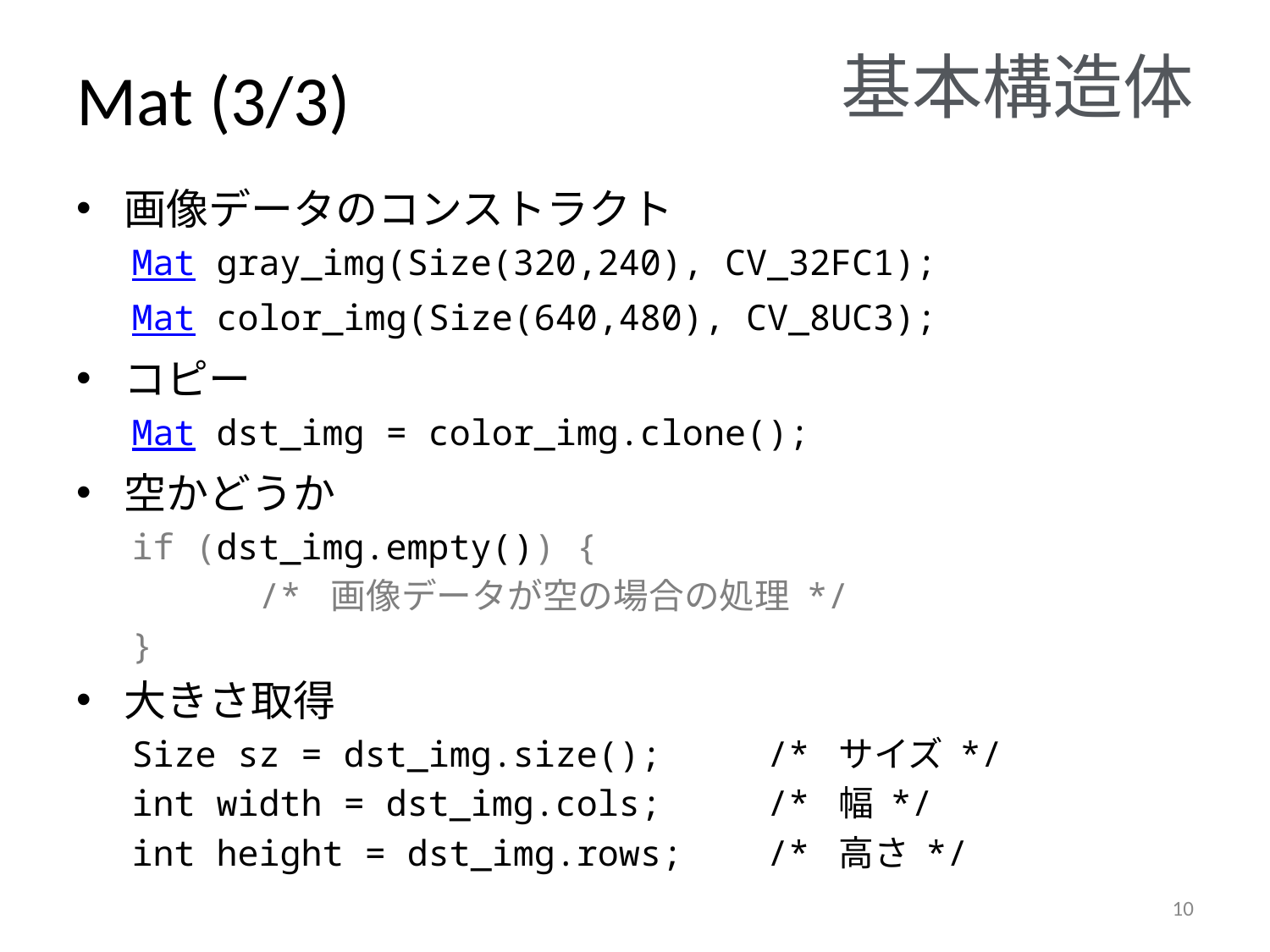

基本構造体
# Mat (3/3)
画像データのコンストラクト
Mat gray_img(Size(320,240), CV_32FC1);
Mat color_img(Size(640,480), CV_8UC3);
コピー
Mat dst_img = color_img.clone();
空かどうか
if (dst_img.empty()) {
	/* 画像データが空の場合の処理 */
}
大きさ取得
Size sz = dst_img.size();     /* サイズ */
int width = dst_img.cols;     /* 幅 */
int height = dst_img.rows;    /* 高さ */

10